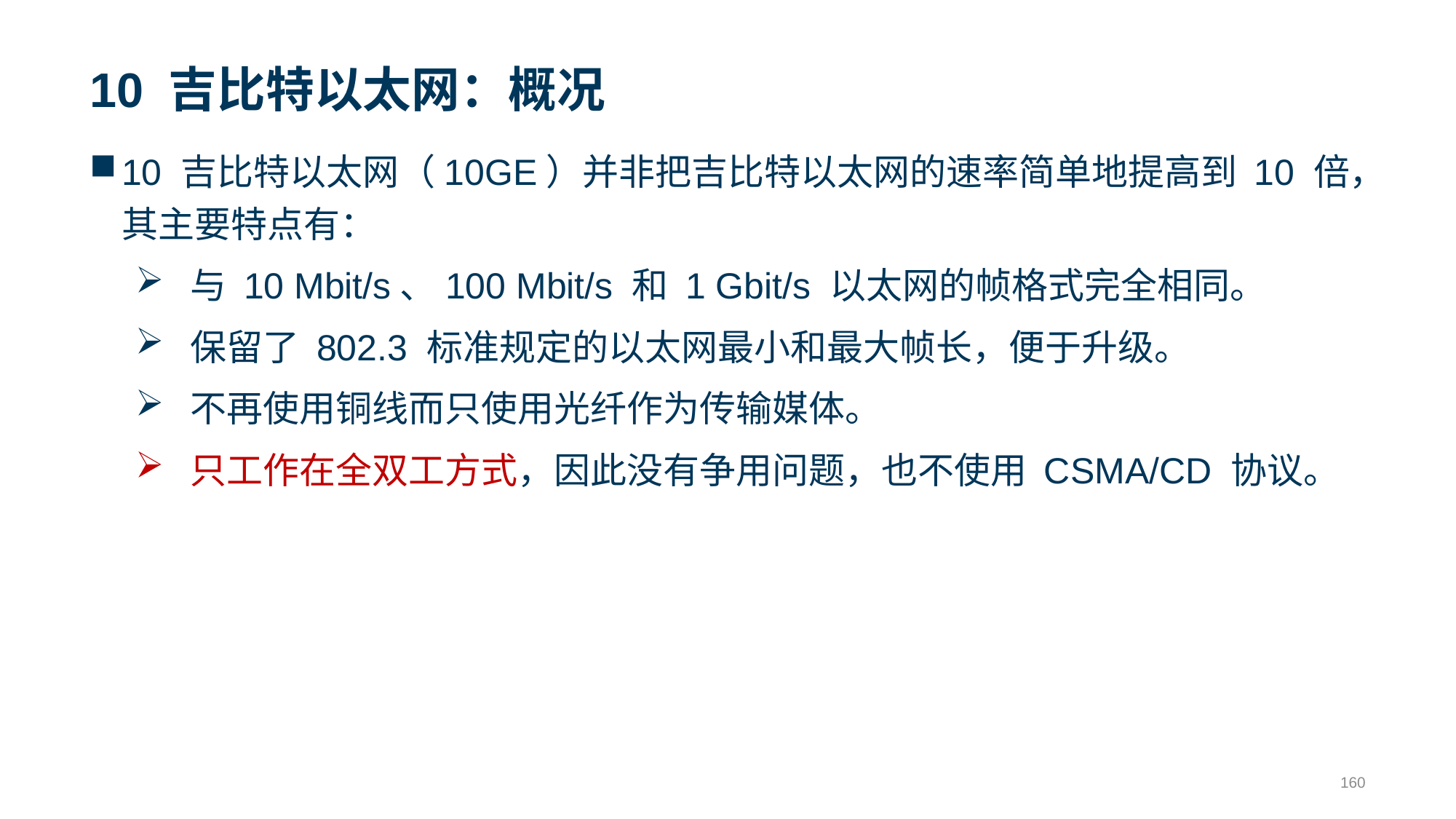

# 10 吉比特以太网：概况
10 吉比特以太网（10GE）并非把吉比特以太网的速率简单地提高到 10 倍，其主要特点有：
与 10 Mbit/s、100 Mbit/s 和 1 Gbit/s 以太网的帧格式完全相同。
保留了 802.3 标准规定的以太网最小和最大帧长，便于升级。
不再使用铜线而只使用光纤作为传输媒体。
只工作在全双工方式，因此没有争用问题，也不使用 CSMA/CD 协议。

160